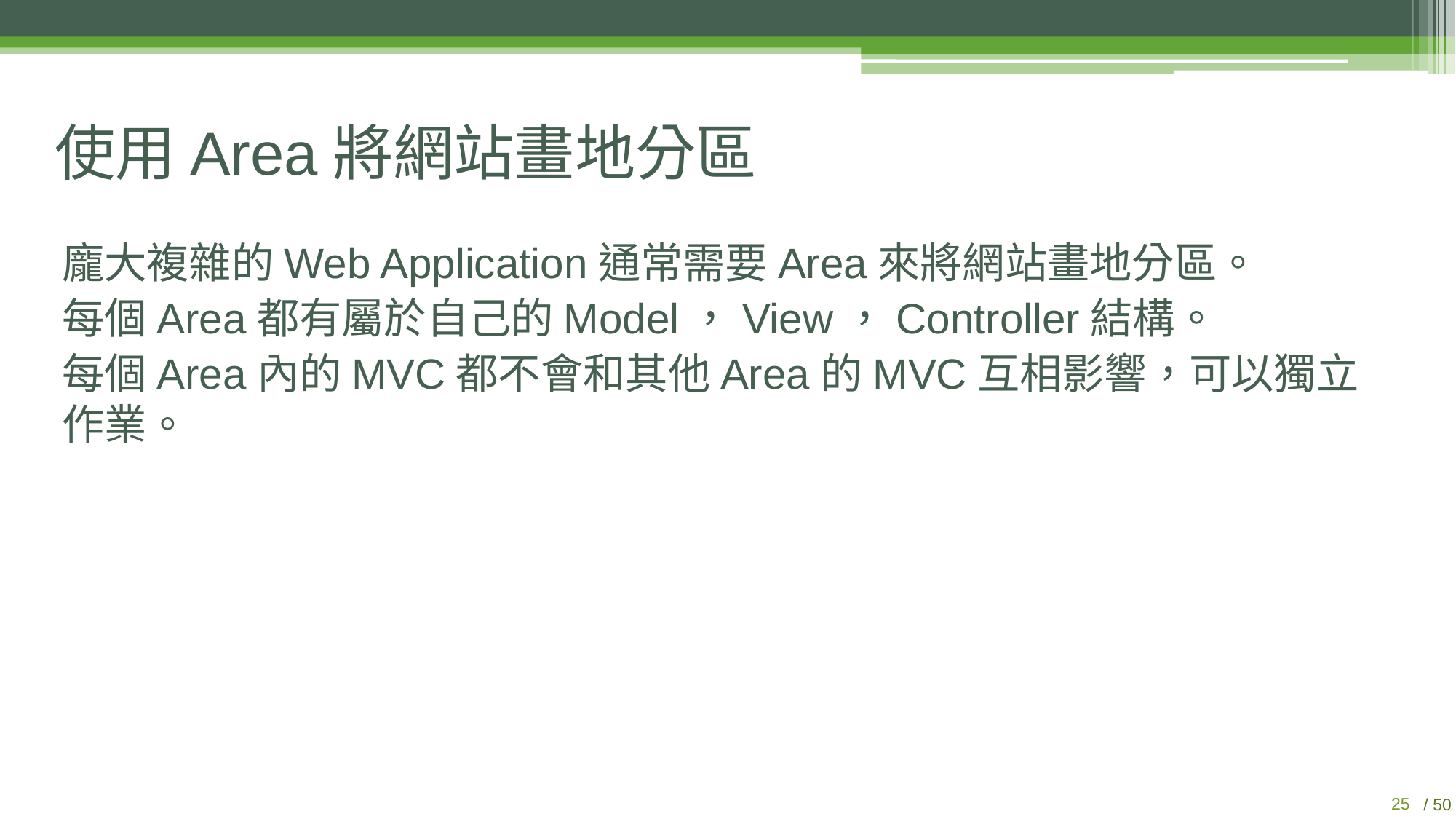

# 使用Area將網站畫地分區
龐大複雜的Web Application通常需要Area來將網站畫地分區。
每個Area都有屬於自己的Model，View，Controller結構。
每個Area內的MVC都不會和其他Area的MVC互相影響，可以獨立作業。

25
/ 50